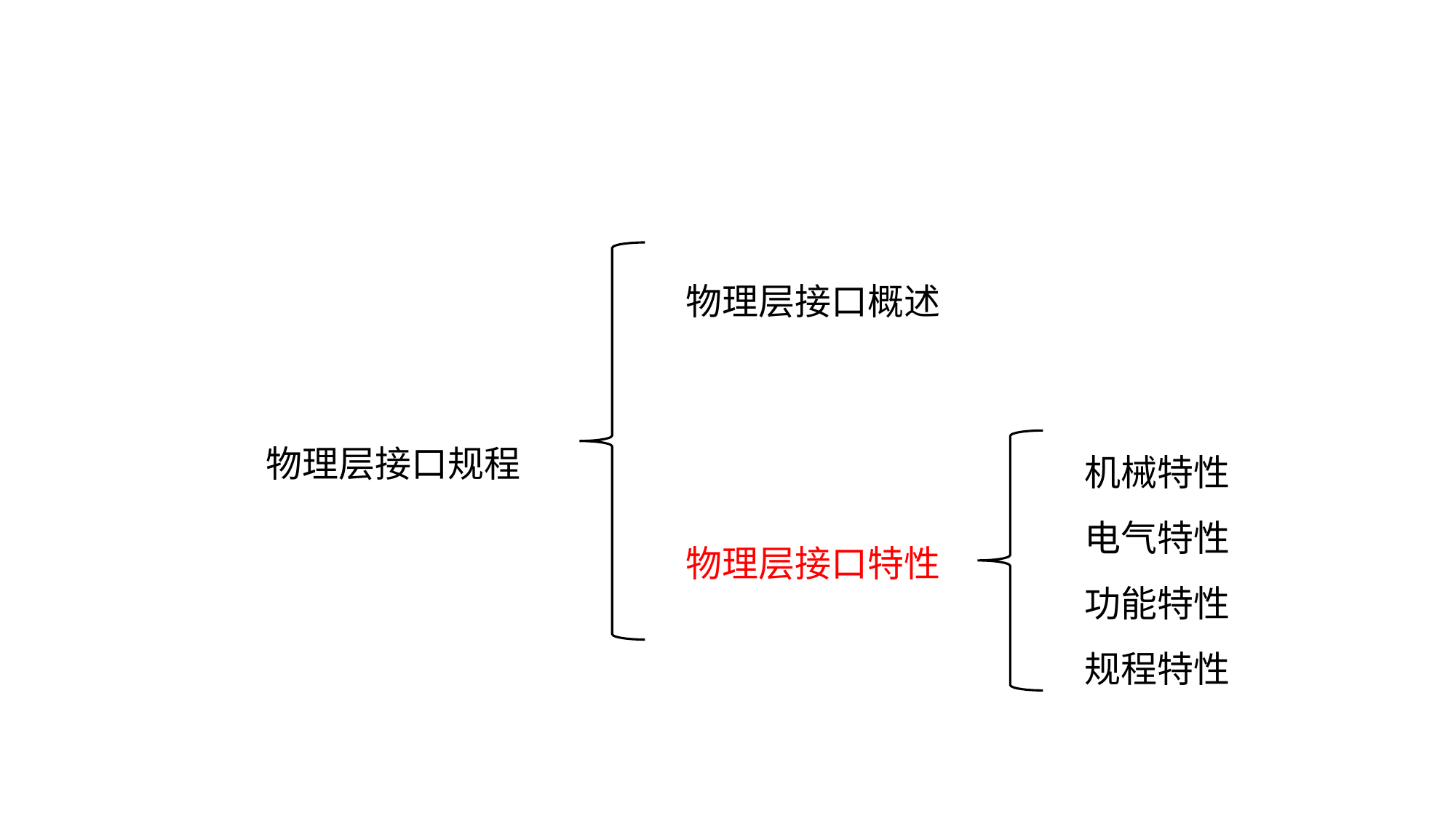

物理层接口概述

物理层接口特性
物理层接口规程
机械特性
电气特性
功能特性
规程特性